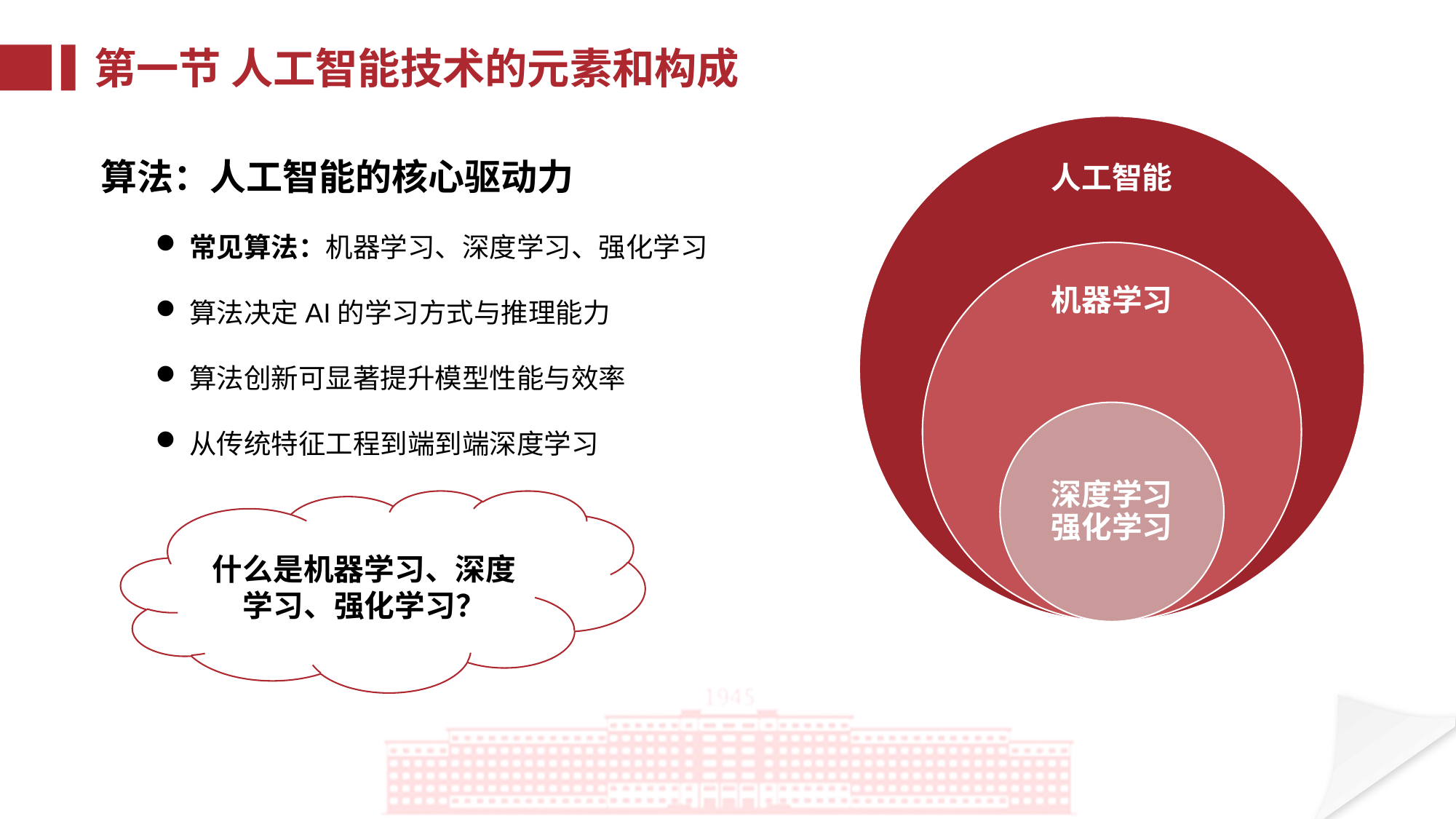

第一节 人工智能技术的元素和构成
人工智能
机器学习
深度学习强化学习
算法：人工智能的核心驱动力
常见算法：机器学习、深度学习、强化学习
算法决定AI的学习方式与推理能力
算法创新可显著提升模型性能与效率
从传统特征工程到端到端深度学习
什么是机器学习、深度学习、强化学习？